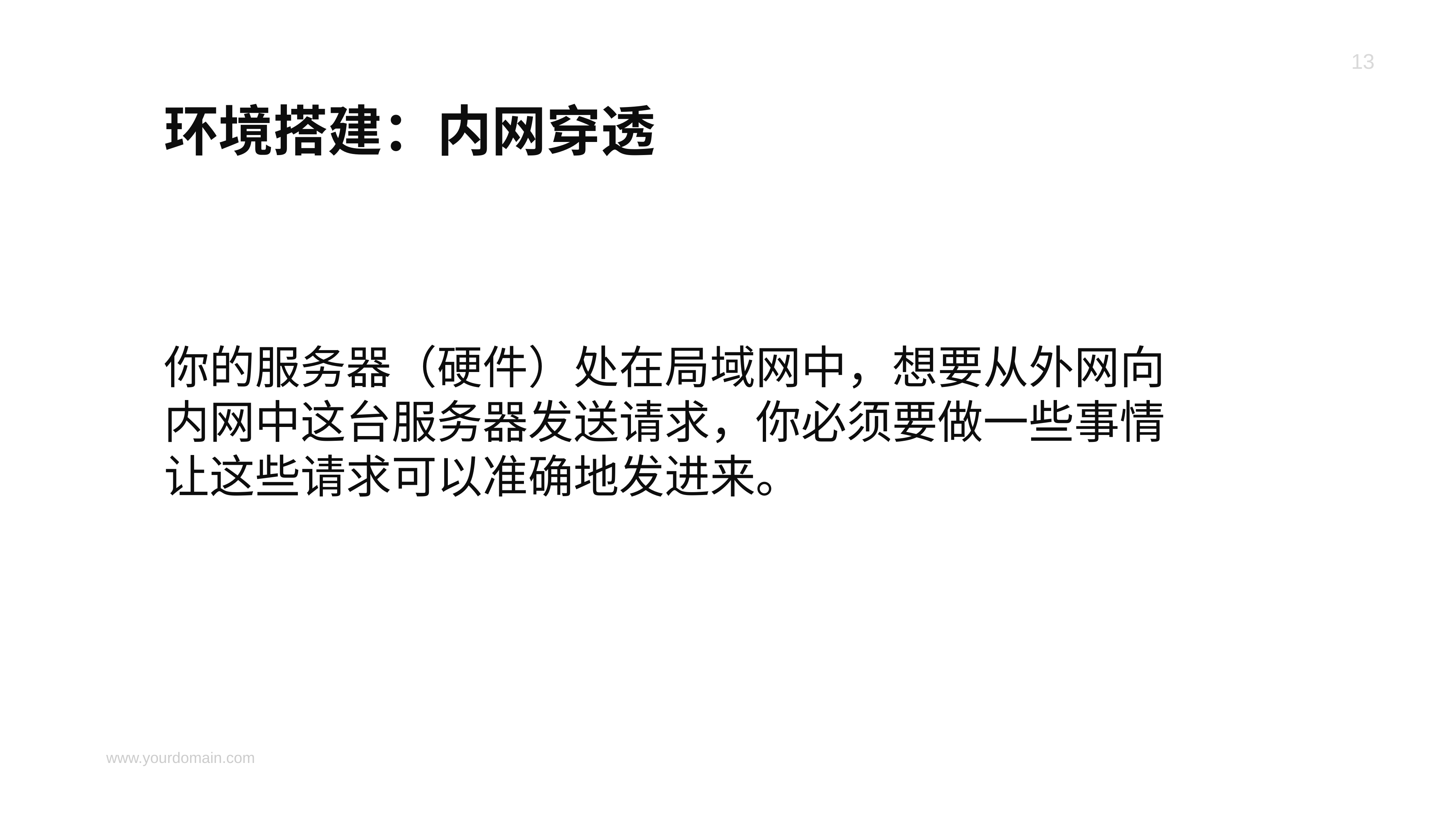

环境搭建：内网穿透
你的服务器（硬件）处在局域网中，想要从外网向内网中这台服务器发送请求，你必须要做一些事情让这些请求可以准确地发进来。